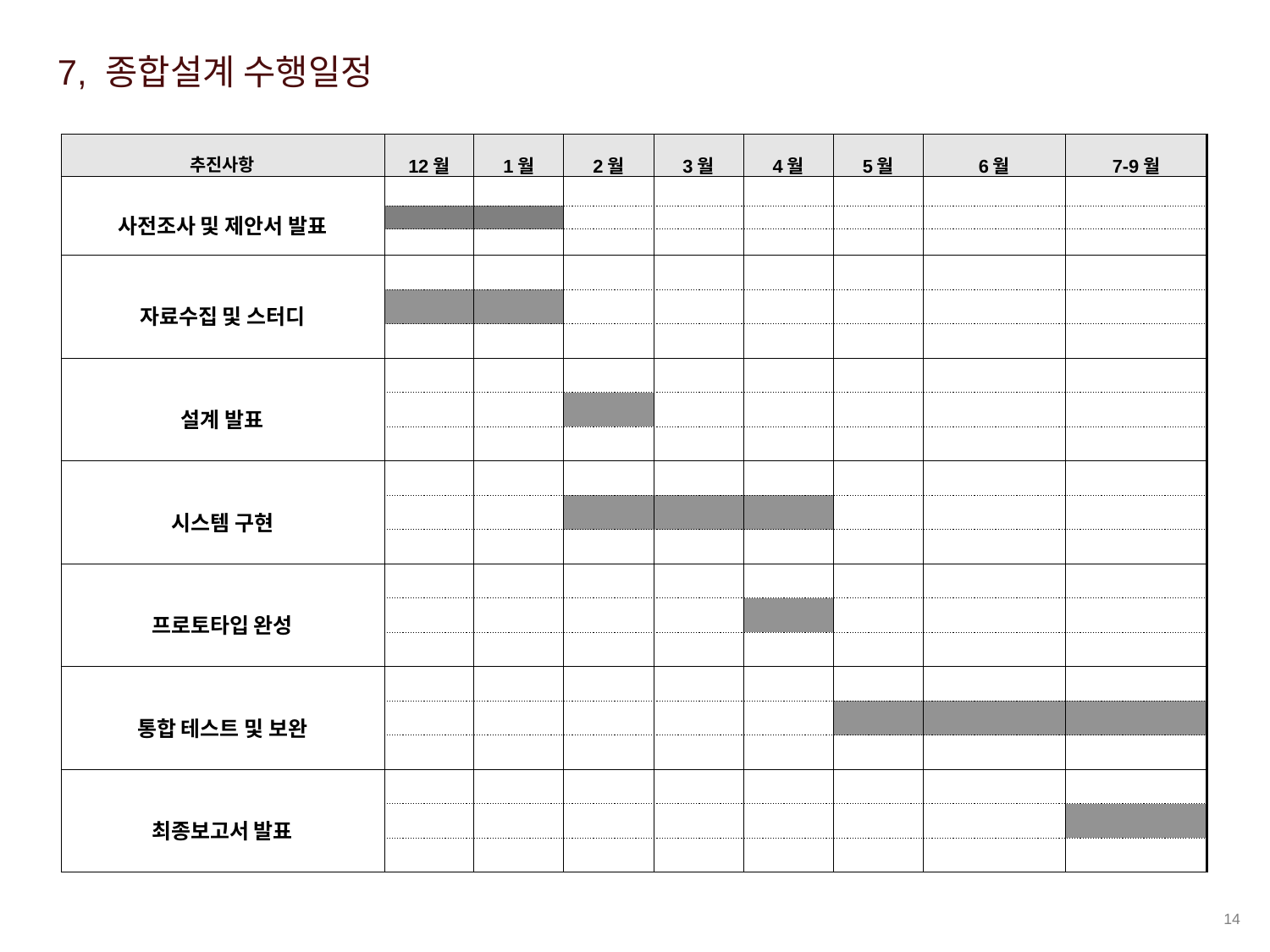

7, 종합설계 수행일정
| 추진사항 | 12월 | 1월 | 2월 | 3월 | 4월 | 5월 | 6월 | 7-9월 |
| --- | --- | --- | --- | --- | --- | --- | --- | --- |
| 사전조사 및 제안서 발표 |  |  |  |  |  |  |  |  |
|  |  |  |  |  |  |  |  |  |
|  |  |  |  |  |  |  |  |  |
| 자료수집 및 스터디 |  |  |  |  |  |  |  |  |
|  |  |  |  |  |  |  |  |  |
|  |  |  |  |  |  |  |  |  |
| 설계 발표 |  |  |  |  |  |  |  |  |
|  |  |  |  |  |  |  |  |  |
|  |  |  |  |  |  |  |  |  |
| 시스템 구현 |  |  |  |  |  |  |  |  |
|  |  |  |  |  |  |  |  |  |
|  |  |  |  |  |  |  |  |  |
| 프로토타입 완성 |  |  |  |  |  |  |  |  |
|  |  |  |  |  |  |  |  |  |
|  |  |  |  |  |  |  |  |  |
| 통합 테스트 및 보완 |  |  |  |  |  |  |  |  |
|  |  |  |  |  |  |  |  |  |
|  |  |  |  |  |  |  |  |  |
| 최종보고서 발표 |  |  |  |  |  |  |  |  |
|  |  |  |  |  |  |  |  |  |
|  |  |  |  |  |  |  |  |  |